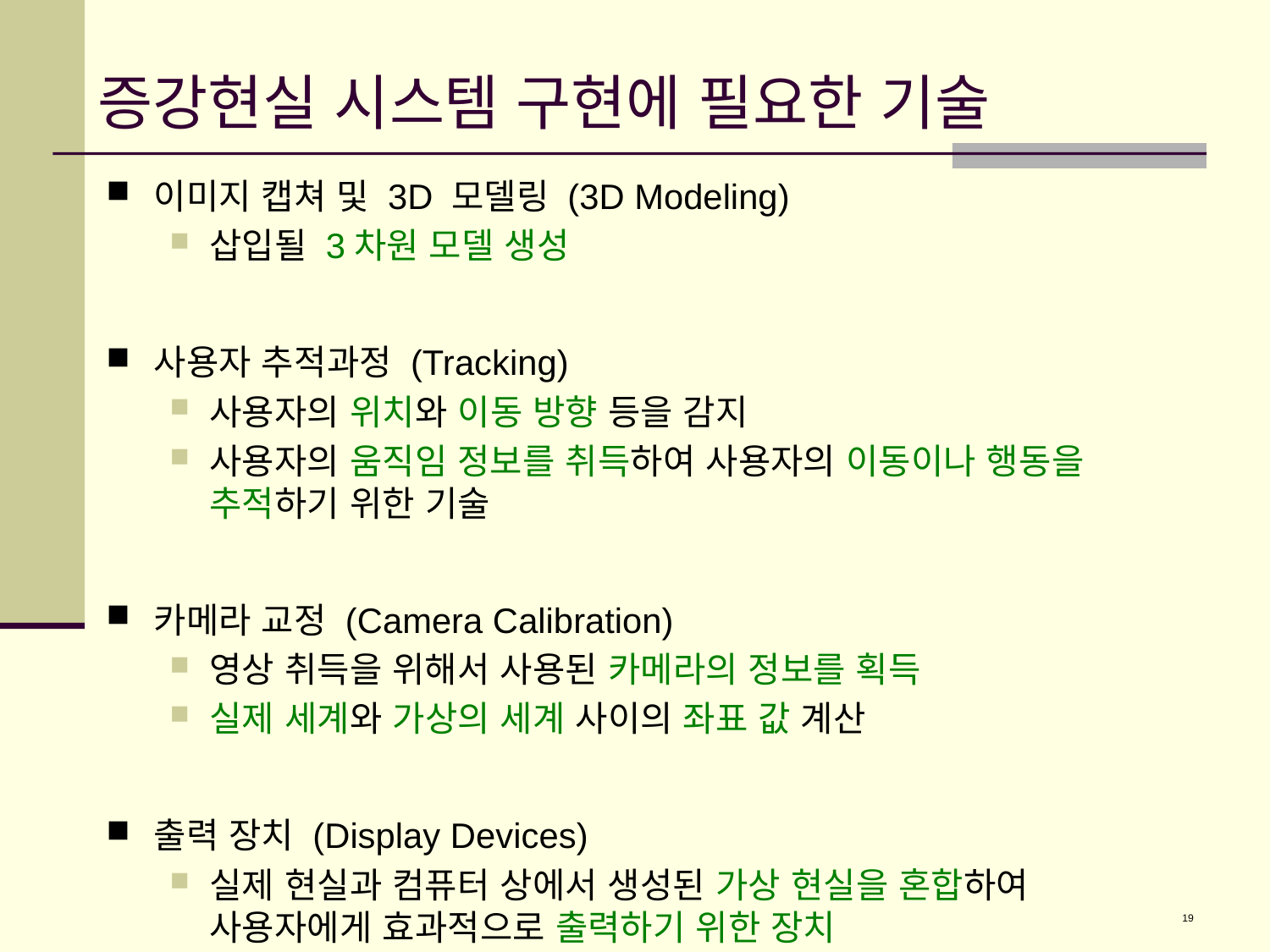

# 증강현실 시스템 구현에 필요한 기술
이미지 캡쳐 및 3D 모델링 (3D Modeling)
삽입될 3차원 모델 생성

사용자 추적과정 (Tracking)
사용자의 위치와 이동 방향 등을 감지
사용자의 움직임 정보를 취득하여 사용자의 이동이나 행동을 추적하기 위한 기술

카메라 교정 (Camera Calibration)
영상 취득을 위해서 사용된 카메라의 정보를 획득
실제 세계와 가상의 세계 사이의 좌표 값 계산

출력 장치 (Display Devices)
실제 현실과 컴퓨터 상에서 생성된 가상 현실을 혼합하여 사용자에게 효과적으로 출력하기 위한 장치

19